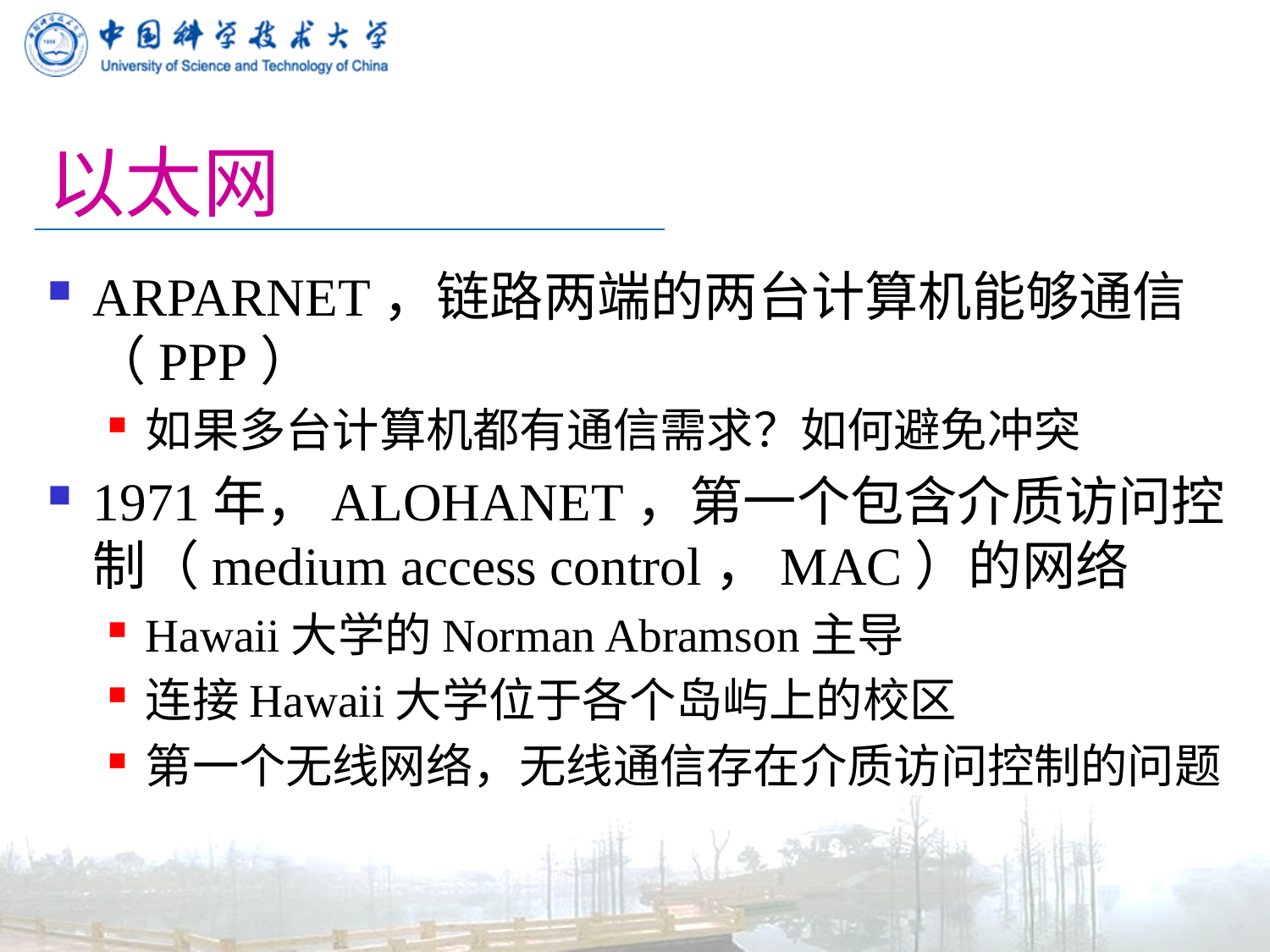

# 以太网
ARPARNET，链路两端的两台计算机能够通信（PPP）
如果多台计算机都有通信需求？如何避免冲突
1971年，ALOHANET，第一个包含介质访问控制（medium access control，MAC）的网络
Hawaii大学的Norman Abramson主导
连接Hawaii大学位于各个岛屿上的校区
第一个无线网络，无线通信存在介质访问控制的问题